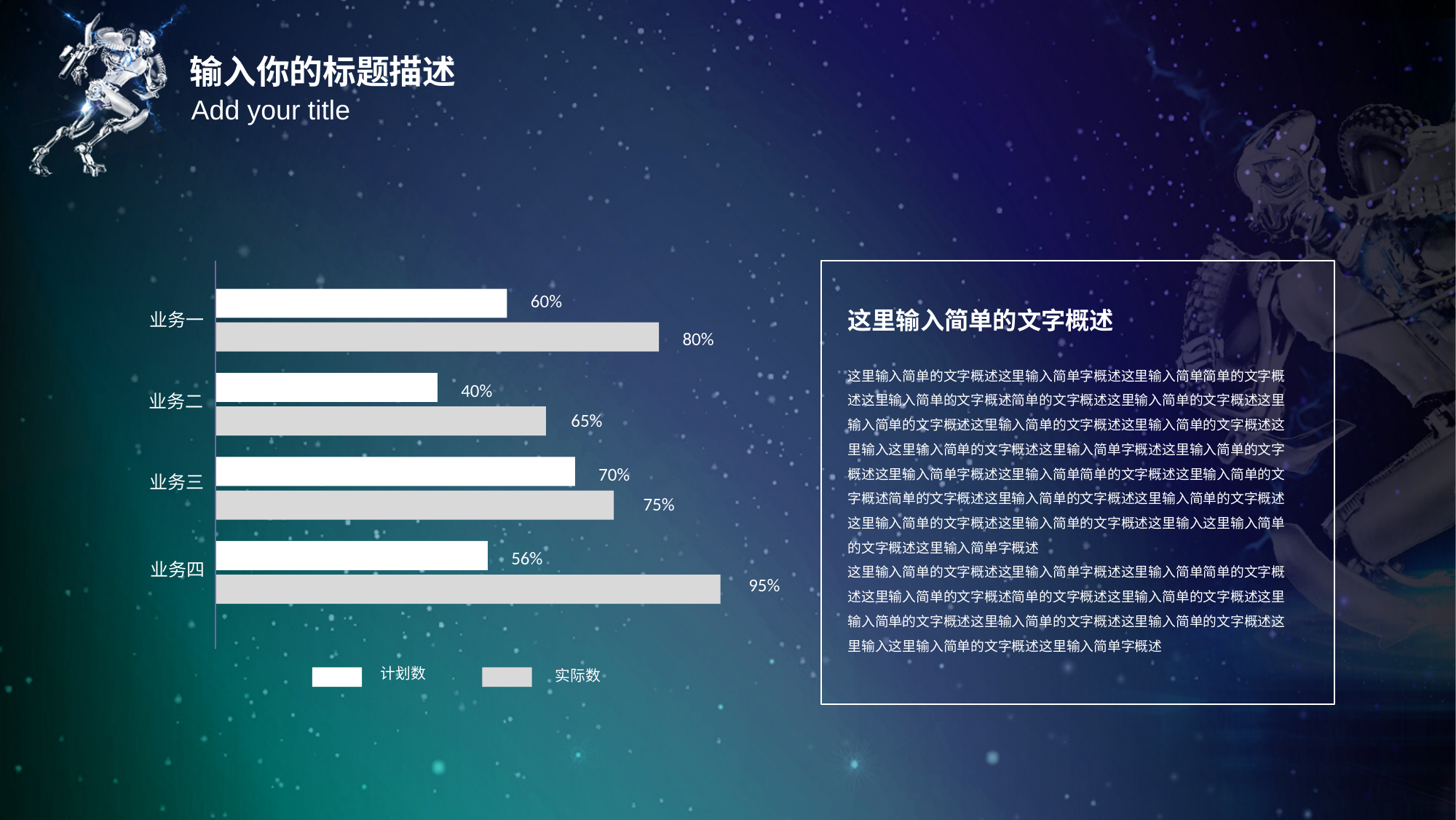

输入你的标题描述
Add your title
60%

业务一
80%

40%
业务二
65%

70%
业务三
75%

56%
业务四
95%

计划数

实际数

这里输入简单的文字概述
这里输入简单的文字概述这里输入简单字概述这里输入简单简单的文字概述这里输入简单的文字概述简单的文字概述这里输入简单的文字概述这里输入简单的文字概述这里输入简单的文字概述这里输入简单的文字概述这里输入这里输入简单的文字概述这里输入简单字概述这里输入简单的文字概述这里输入简单字概述这里输入简单简单的文字概述这里输入简单的文字概述简单的文字概述这里输入简单的文字概述这里输入简单的文字概述这里输入简单的文字概述这里输入简单的文字概述这里输入这里输入简单的文字概述这里输入简单字概述
这里输入简单的文字概述这里输入简单字概述这里输入简单简单的文字概述这里输入简单的文字概述简单的文字概述这里输入简单的文字概述这里输入简单的文字概述这里输入简单的文字概述这里输入简单的文字概述这里输入这里输入简单的文字概述这里输入简单字概述